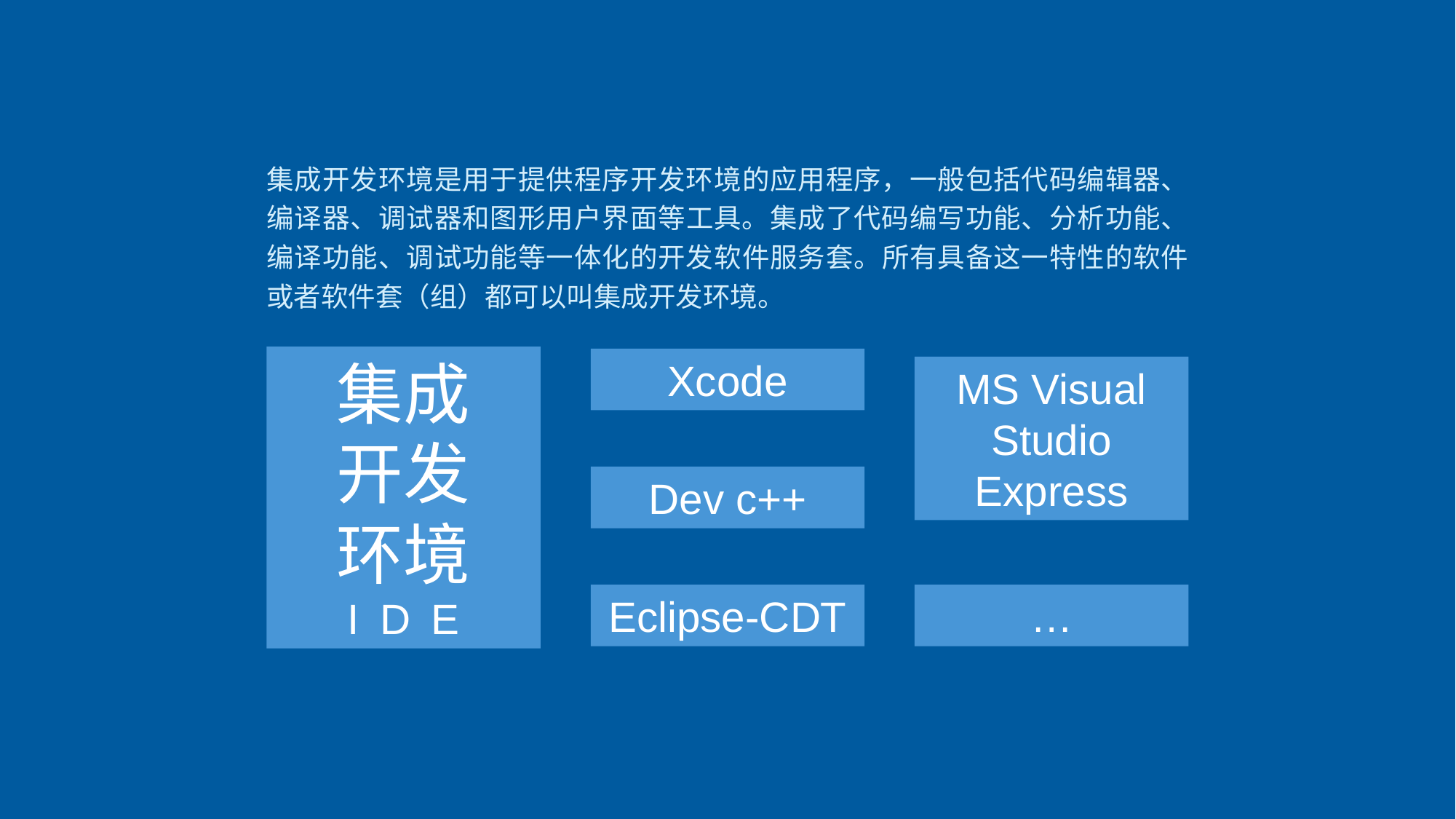

集成开发环境是用于提供程序开发环境的应用程序，一般包括代码编辑器、编译器、调试器和图形用户界面等工具。集成了代码编写功能、分析功能、编译功能、调试功能等一体化的开发软件服务套。所有具备这一特性的软件或者软件套（组）都可以叫集成开发环境。
集成
开发
环境
I D E
Xcode
MS Visual Studio Express
Dev c++
…
Eclipse-CDT